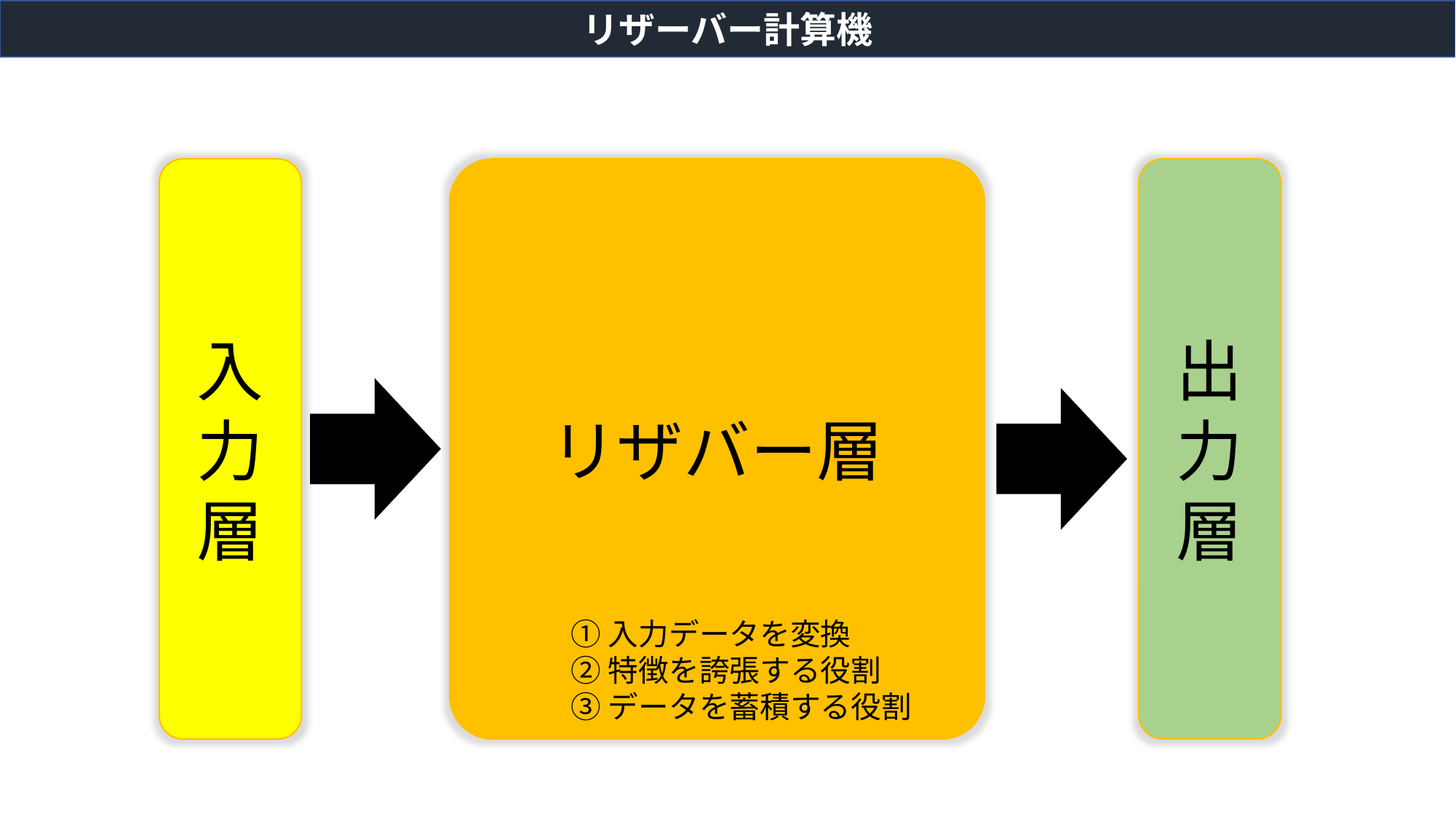

リザーバー計算機
入力
層
リザバー層
出力
層

①入力データを変換
②特徴を誇張する役割
③データを蓄積する役割